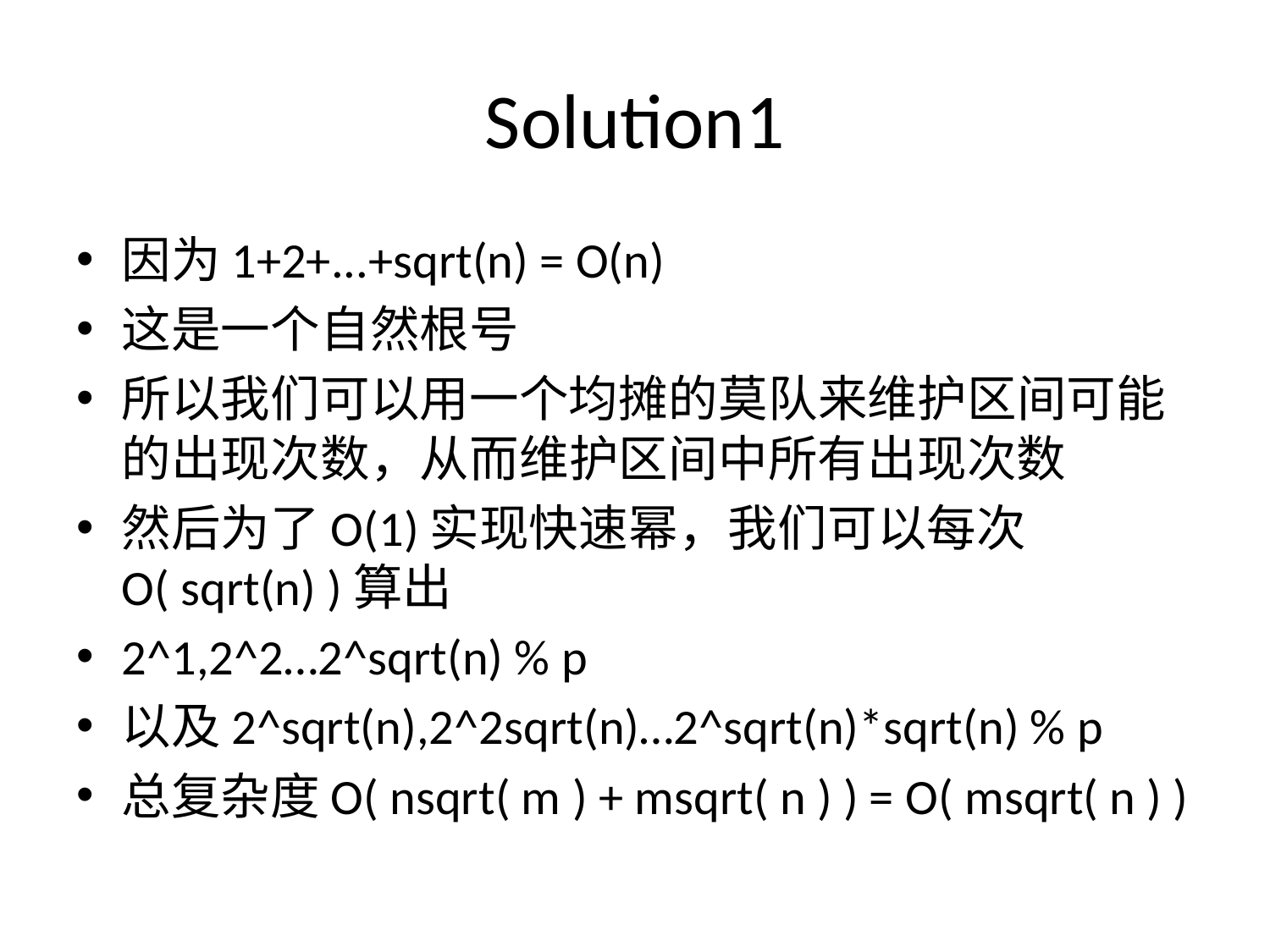

# Solution1
因为1+2+...+sqrt(n) = O(n)
这是一个自然根号
所以我们可以用一个均摊的莫队来维护区间可能的出现次数，从而维护区间中所有出现次数
然后为了O(1)实现快速幂，我们可以每次O( sqrt(n) )算出
2^1,2^2…2^sqrt(n) % p
以及2^sqrt(n),2^2sqrt(n)…2^sqrt(n)*sqrt(n) % p
总复杂度O( nsqrt( m ) + msqrt( n ) ) = O( msqrt( n ) )